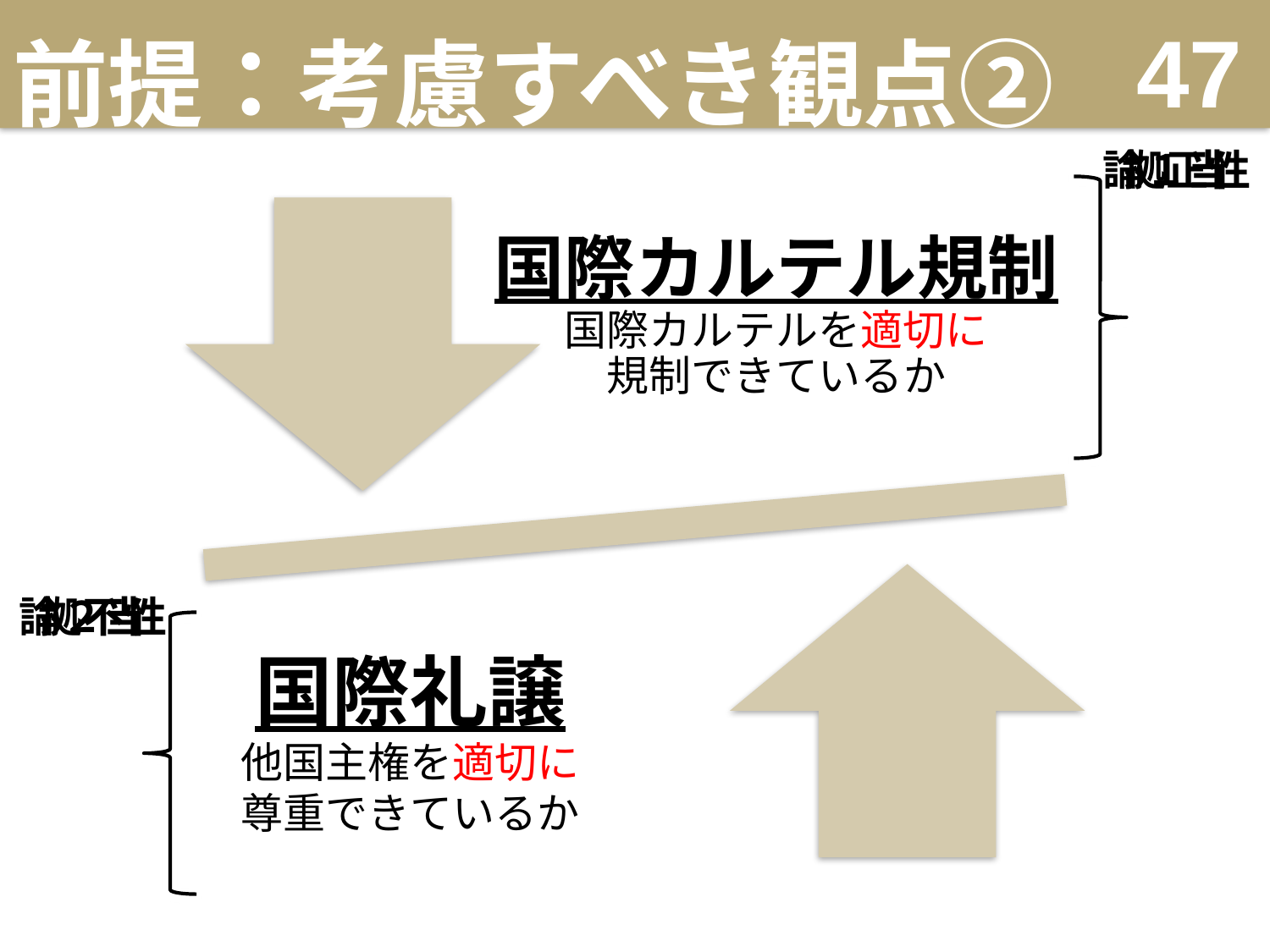

# 前提：考慮すべき観点②
47
論拠１正当性

国際カルテル規制
国際カルテルを適切に
規制できているか
国際礼譲
他国主権を適切に
尊重できているか
論拠２不当性